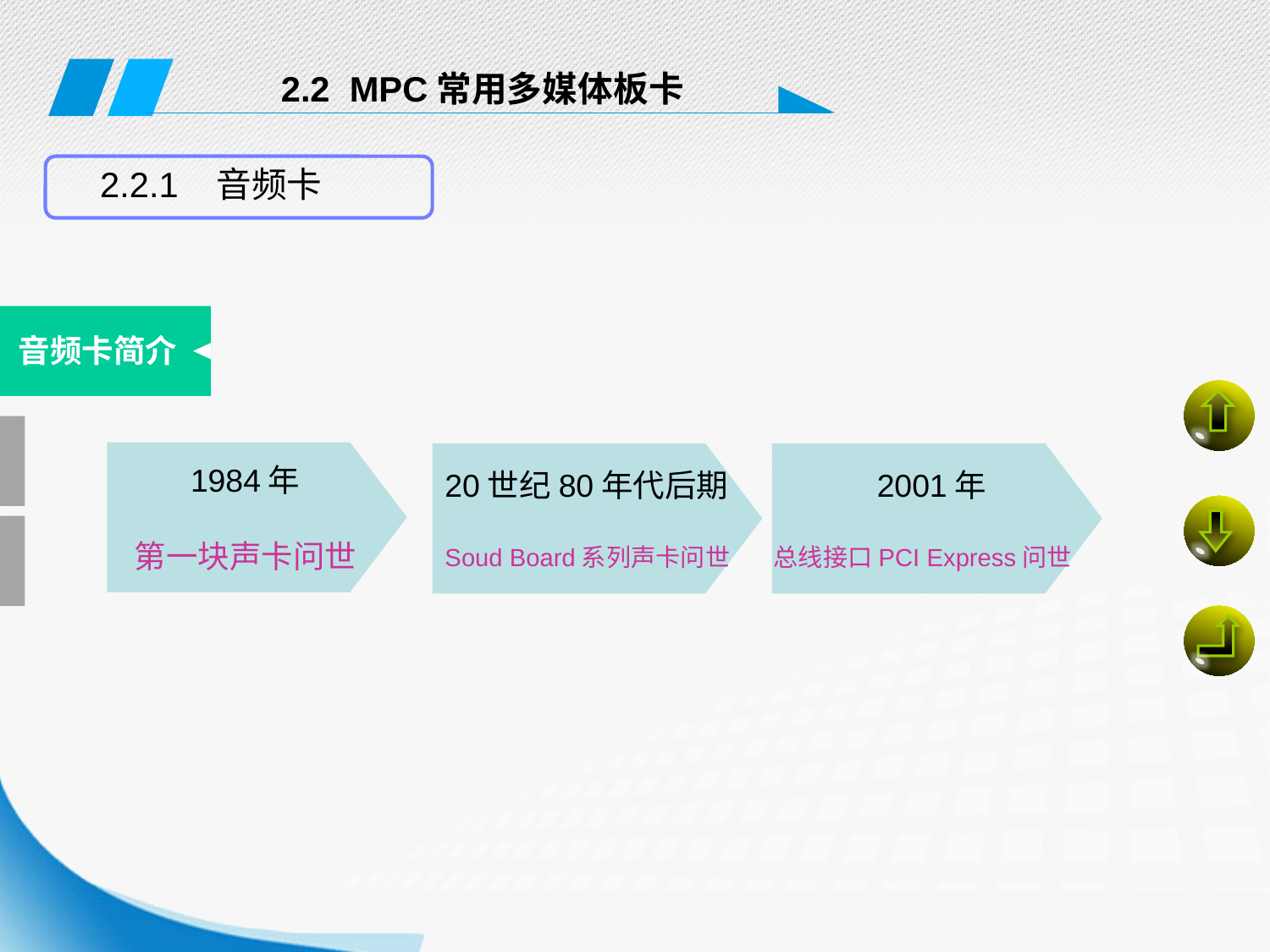

2.2  MPC常用多媒体板卡

2.2.1   音频卡

音频卡简介

        1984年

 第一块声卡问世

20世纪80年代后期

Soud Board系列声卡问世
  2001年

总线接口PCI Express问世